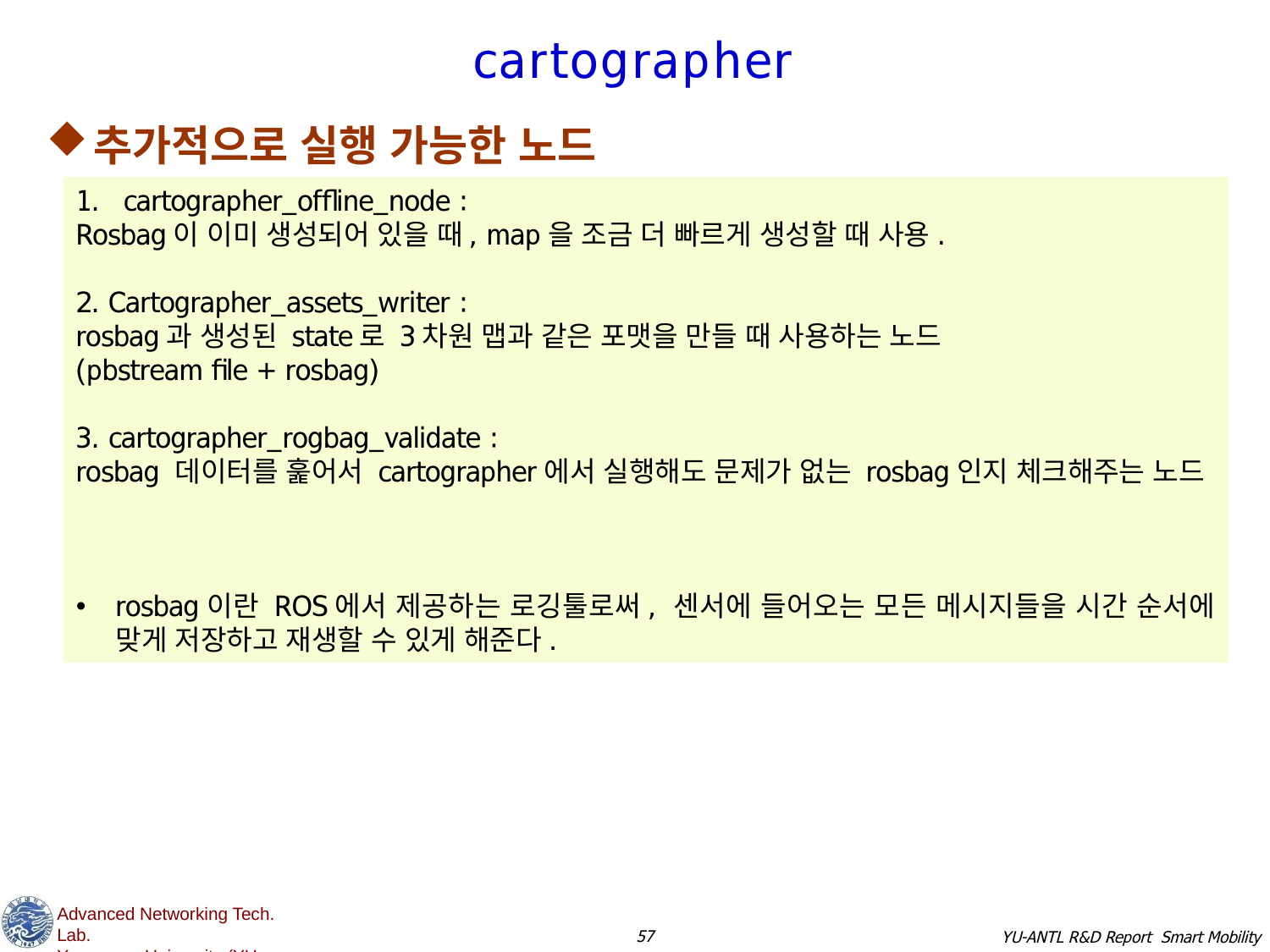

# cartographer
추가적으로 실행 가능한 노드

cartographer_offline_node :
Rosbag이 이미 생성되어 있을 때, map을 조금 더 빠르게 생성할 때 사용.

2. Cartographer_assets_writer :
rosbag과 생성된 state로 3차원 맵과 같은 포맷을 만들 때 사용하는 노드
(pbstream file + rosbag)

3. cartographer_rogbag_validate :
rosbag 데이터를 훑어서 cartographer에서 실행해도 문제가 없는 rosbag인지 체크해주는 노드

rosbag이란 ROS에서 제공하는 로깅툴로써, 센서에 들어오는 모든 메시지들을 시간 순서에 맞게 저장하고 재생할 수 있게 해준다.